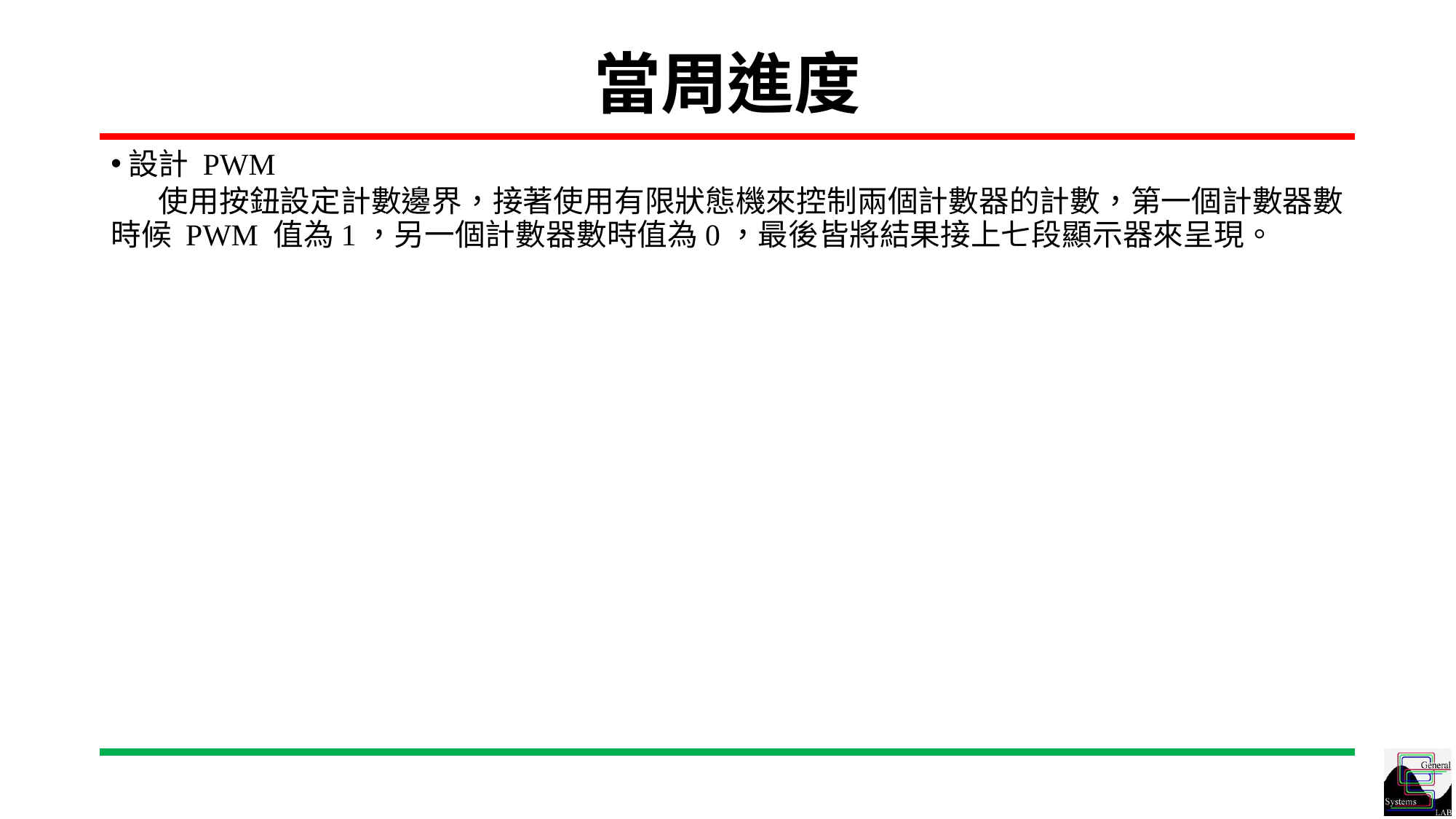

# 當周進度
設計 PWM
      使用按鈕設定計數邊界，接著使用有限狀態機來控制兩個計數器的計數，第一個計數器數時候 PWM 值為1，另一個計數器數時值為0，最後皆將結果接上七段顯示器來呈現。